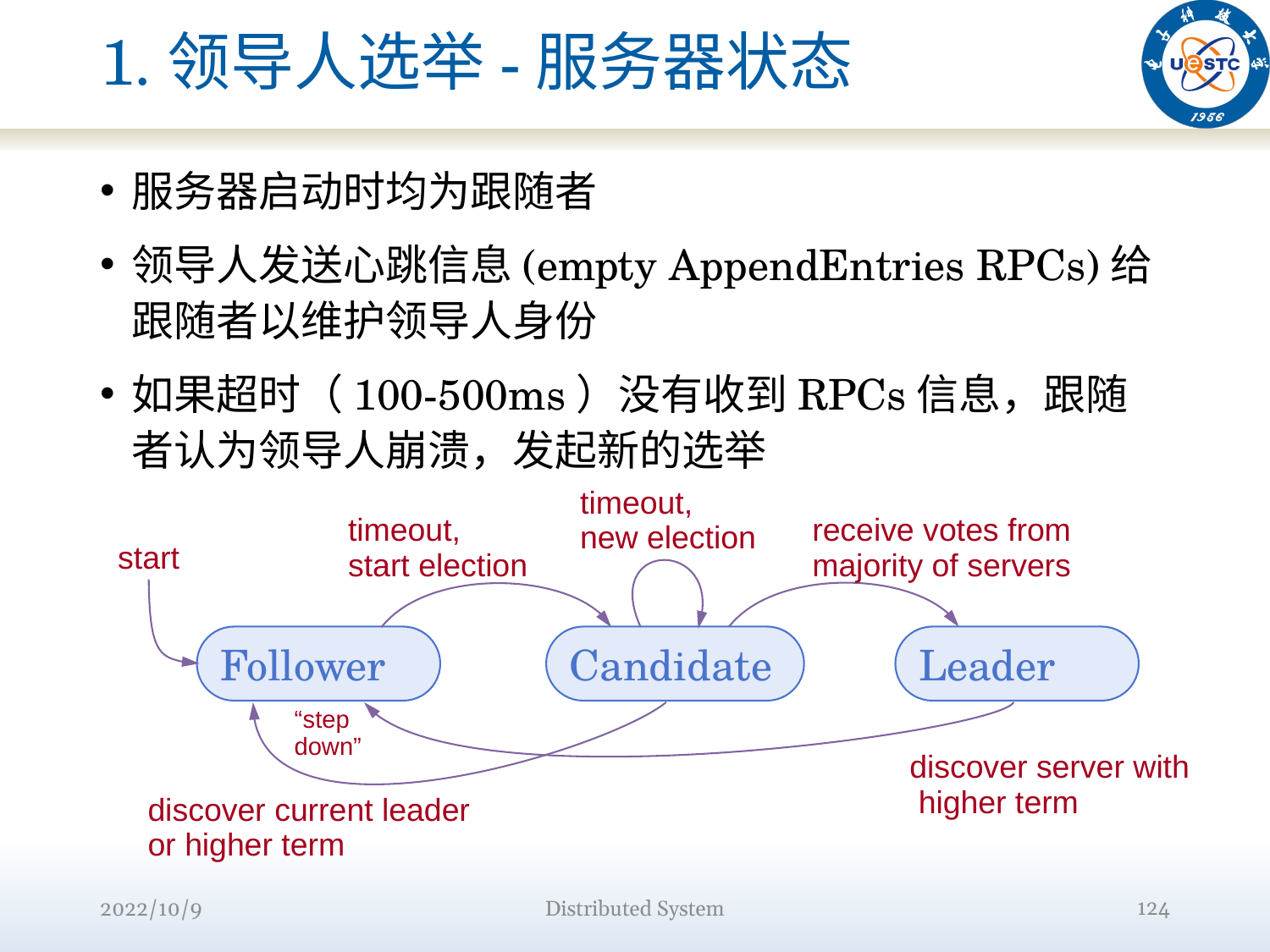

# 1.领导人选举-服务器状态
服务器启动时均为跟随者
领导人发送心跳信息(empty AppendEntries RPCs)给跟随者以维护领导人身份
如果超时（100-500ms）没有收到RPCs信息，跟随者认为领导人崩溃，发起新的选举
timeout,
new election
timeout,
start election
receive votes from
majority of servers
start

Follower
Candidate
Leader
“step
down”

discover server with
 higher term
discover current leader
or higher term
2022/10/9
Distributed System
124